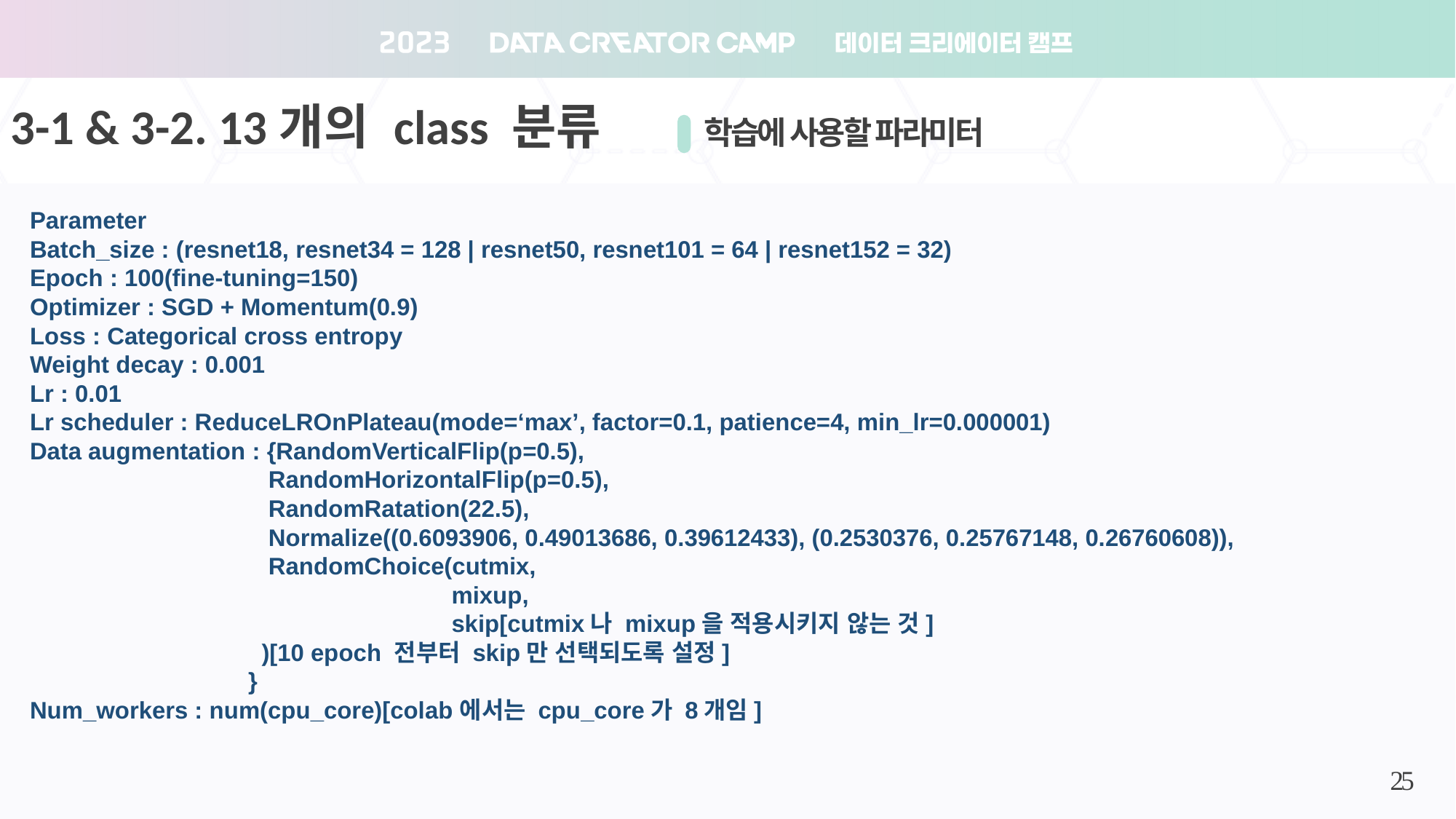

3-1 & 3-2. 13개의 class 분류
학습에 사용할 파라미터

Parameter
Batch_size : (resnet18, resnet34 = 128 | resnet50, resnet101 = 64 | resnet152 = 32)
Epoch : 100(fine-tuning=150)
Optimizer : SGD + Momentum(0.9)
Loss : Categorical cross entropy
Weight decay : 0.001
Lr : 0.01
Lr scheduler : ReduceLROnPlateau(mode=‘max’, factor=0.1, patience=4, min_lr=0.000001)
Data augmentation : {RandomVerticalFlip(p=0.5),
		   RandomHorizontalFlip(p=0.5),
		   RandomRatation(22.5),
		   Normalize((0.6093906, 0.49013686, 0.39612433), (0.2530376, 0.25767148, 0.26760608)),
		   RandomChoice(cutmix,
		   	              mixup,
			              skip[cutmix나 mixup을 적용시키지 않는 것]
		  )[10 epoch 전부터 skip만 선택되도록 설정]
		}
Num_workers : num(cpu_core)[colab에서는 cpu_core가 8개임]

25